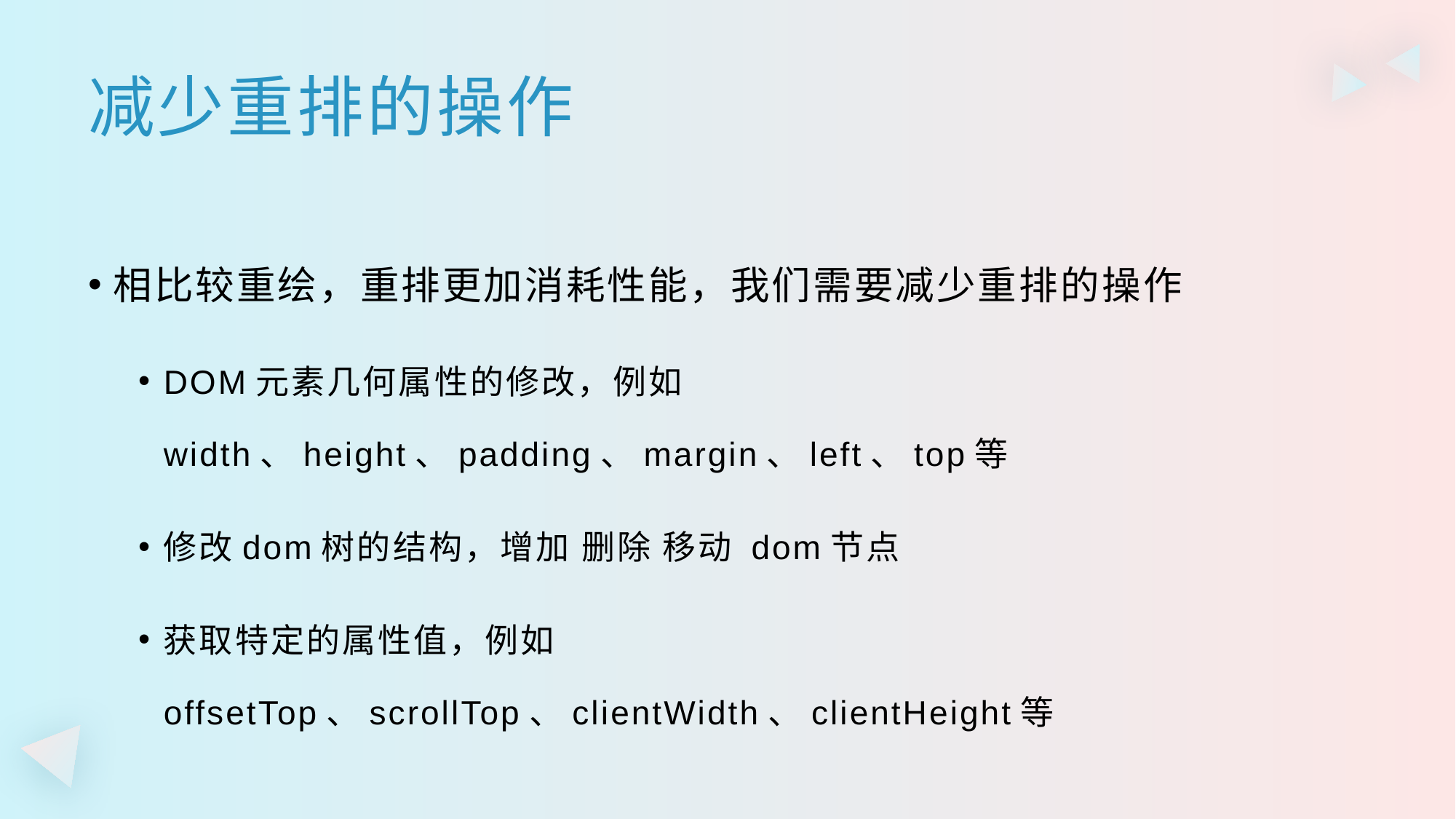

减少重排的操作
相比较重绘，重排更加消耗性能，我们需要减少重排的操作
DOM元素几何属性的修改，例如width、height、padding、margin、left、top等
修改dom树的结构，增加 删除 移动 dom节点
获取特定的属性值，例如offsetTop、scrollTop、clientWidth、clientHeight等